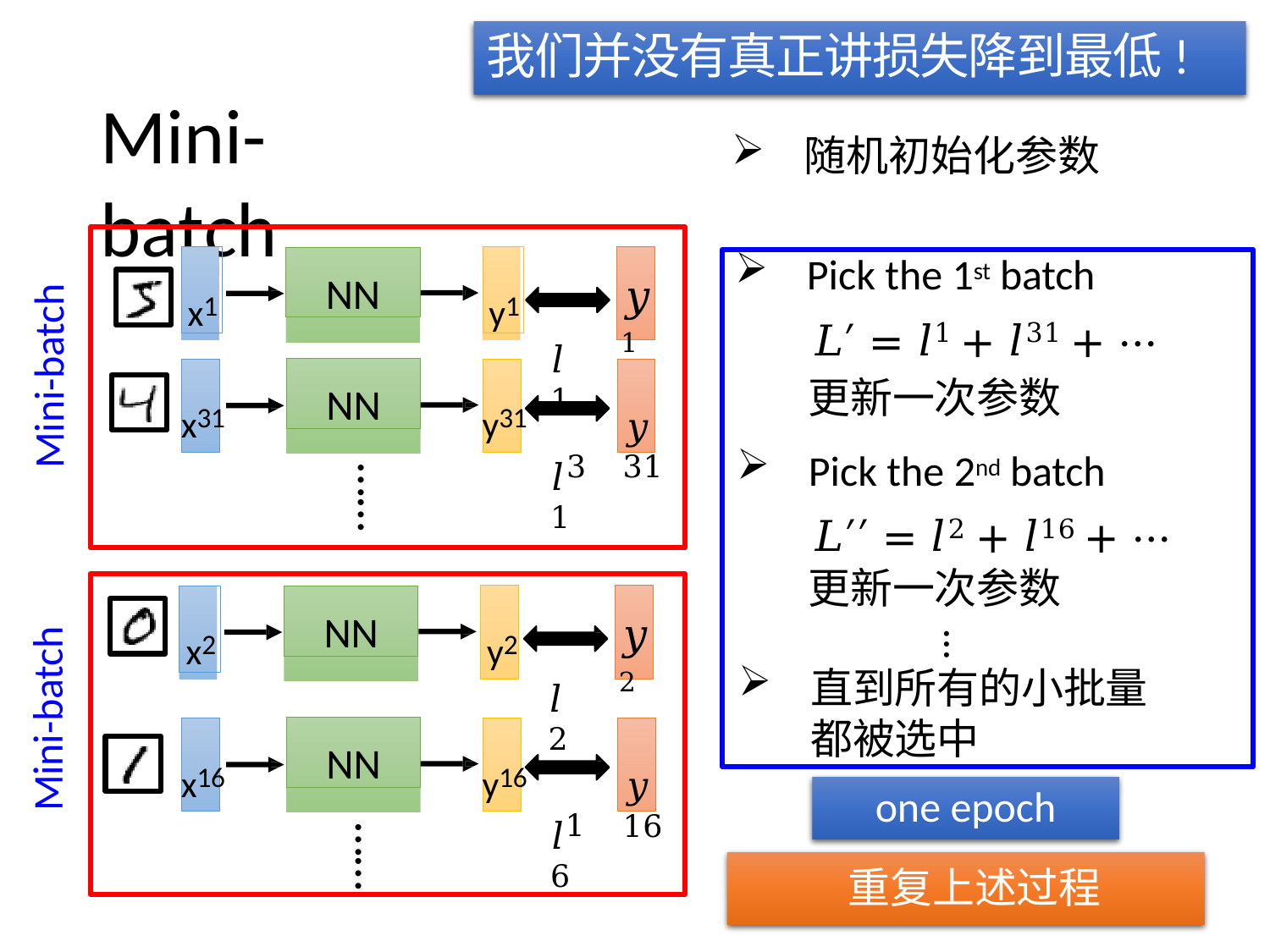

# 我们并没有真正讲损失降到最低!
Mini-batch
随机初始化参数

Pick the 1st batch
𝐿′ = 𝑙1 + 𝑙31 + ⋯
更新一次参数
Pick the 2nd batch
𝐿′′ = 𝑙2 + 𝑙16 + ⋯
更新一次参数

x1

y1

NN

𝑦 1

Mini-batch

𝑙1

NN

𝑦 31
x31
y31

𝑙31
……

x2

NN
y2

𝑦 2
Mini-batch

…
𝑙2
直到所有的小批量都被选中

NN

𝑦 16
x16
y16

𝑙16

one epoch
……

          重复上述过程